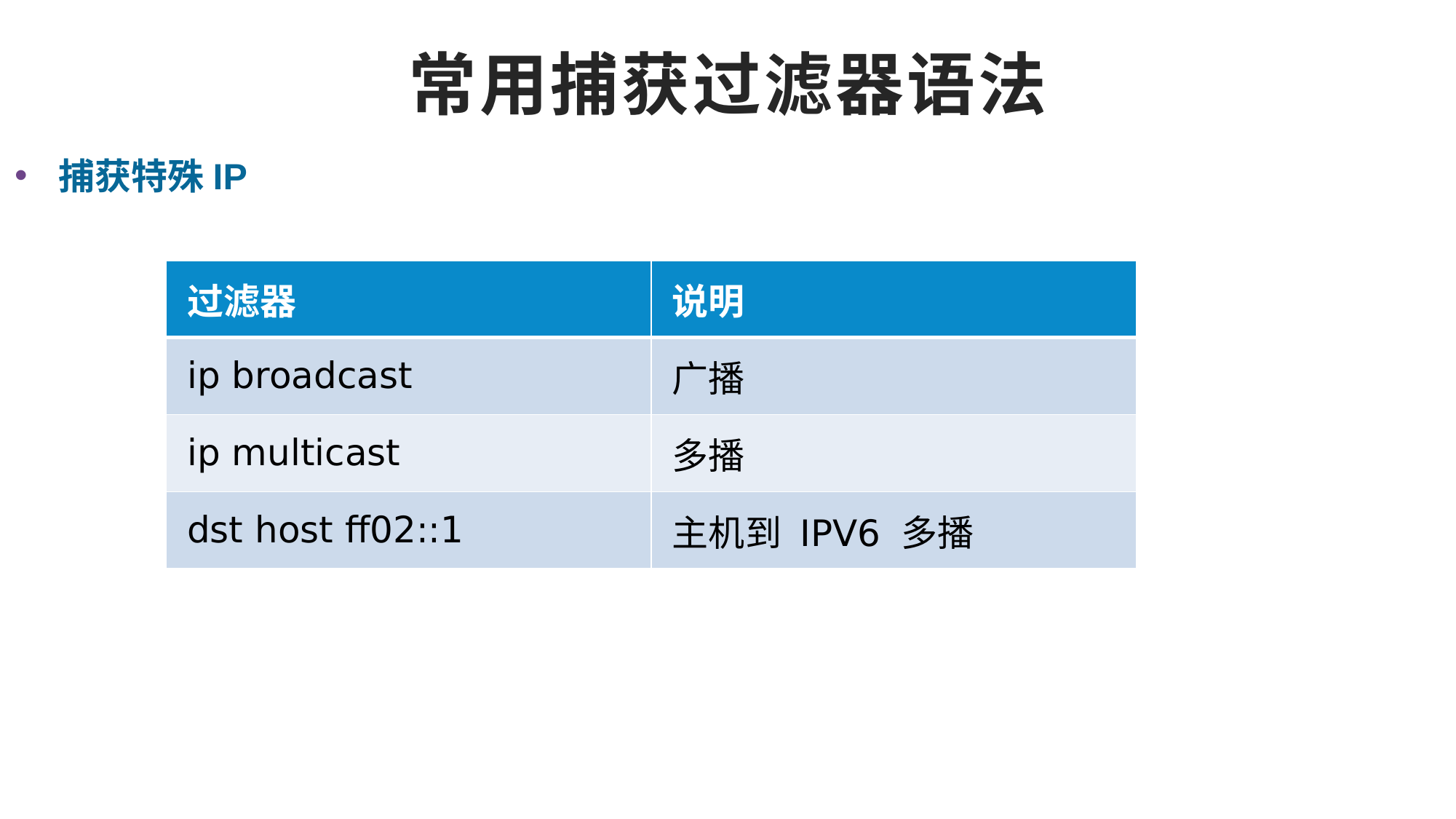

# 常用捕获过滤器语法
 捕获特殊IP
| 过滤器 | 说明 |
| --- | --- |
| ip broadcast | 广播 |
| ip multicast | 多播 |
| dst host ff02::1 | 主机到 IPV6 多播 |